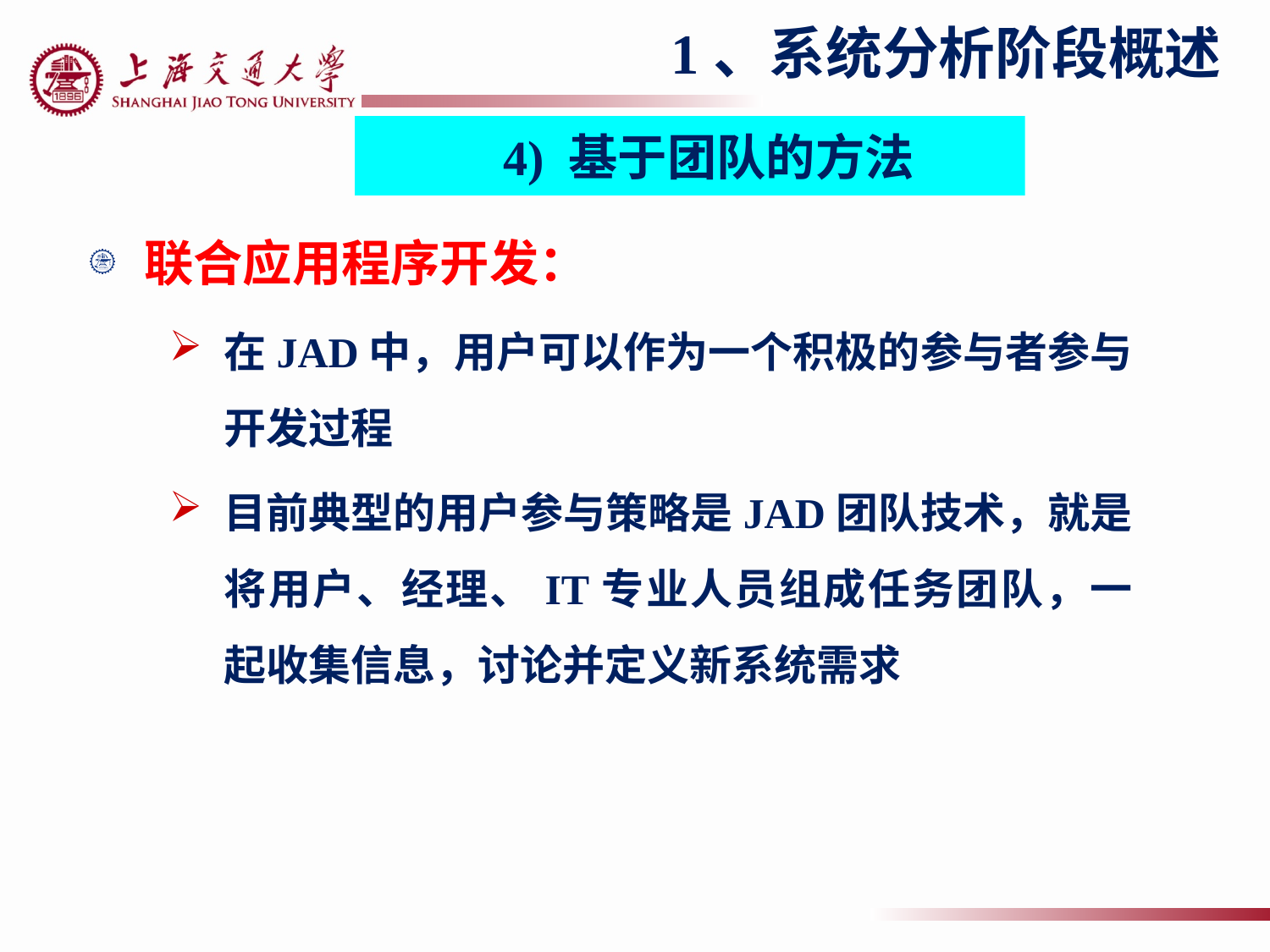

1、系统分析阶段概述
4) 基于团队的方法
联合应用程序开发：
在JAD中，用户可以作为一个积极的参与者参与开发过程
目前典型的用户参与策略是JAD团队技术，就是将用户、经理、IT专业人员组成任务团队，一起收集信息，讨论并定义新系统需求